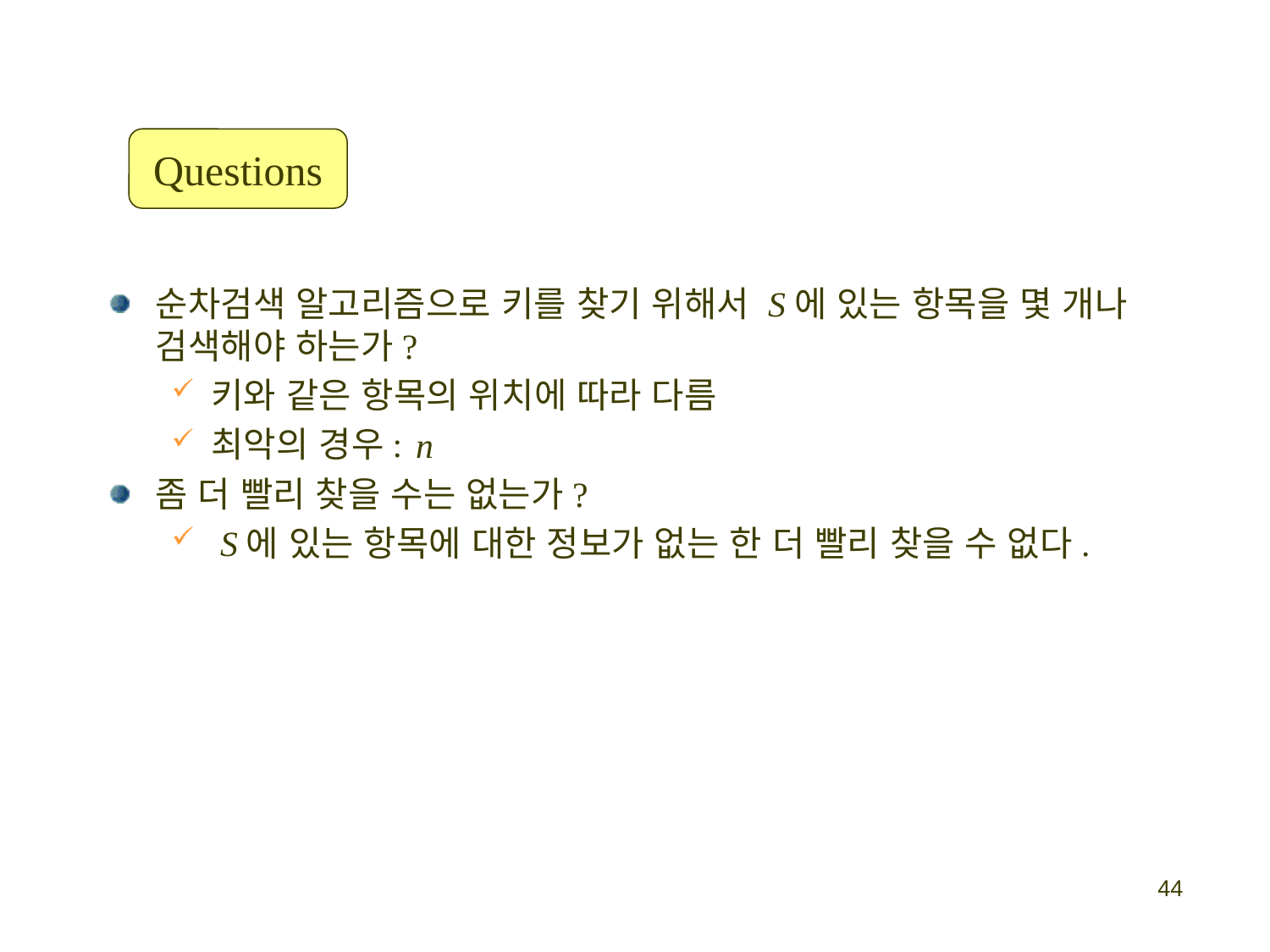

Questions
순차검색 알고리즘으로 키를 찾기 위해서 S에 있는 항목을 몇 개나 검색해야 하는가?
키와 같은 항목의 위치에 따라 다름
최악의 경우:
좀 더 빨리 찾을 수는 없는가?
 S에 있는 항목에 대한 정보가 없는 한 더 빨리 찾을 수 없다.

n
44